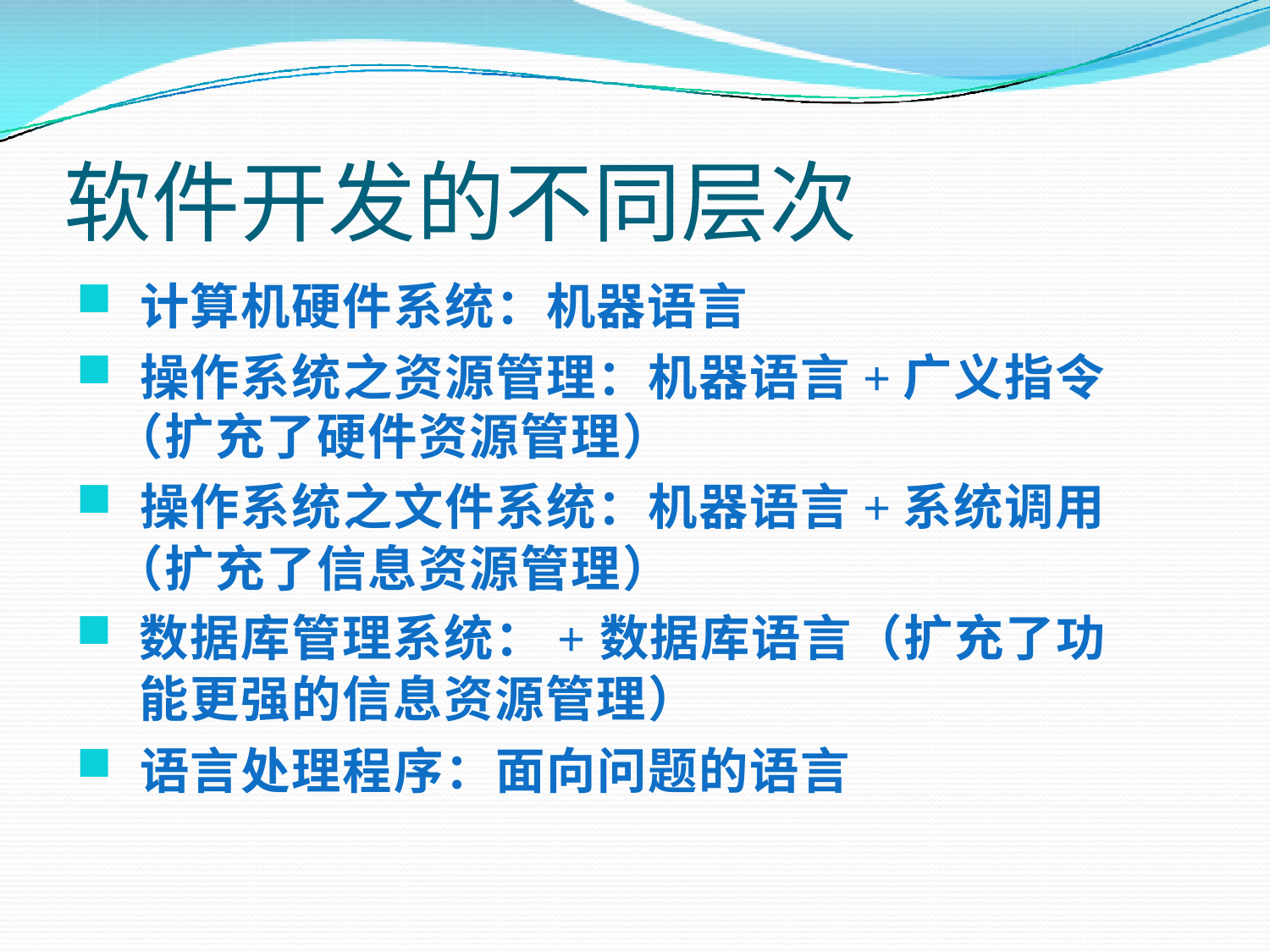

# 软件开发的不同层次
计算机硬件系统：机器语言
操作系统之资源管理：机器语言+广义指令
（扩充了硬件资源管理）
操作系统之文件系统：机器语言+系统调用
（扩充了信息资源管理）
数据库管理系统：+数据库语言（扩充了功 能更强的信息资源管理）
语言处理程序：面向问题的语言